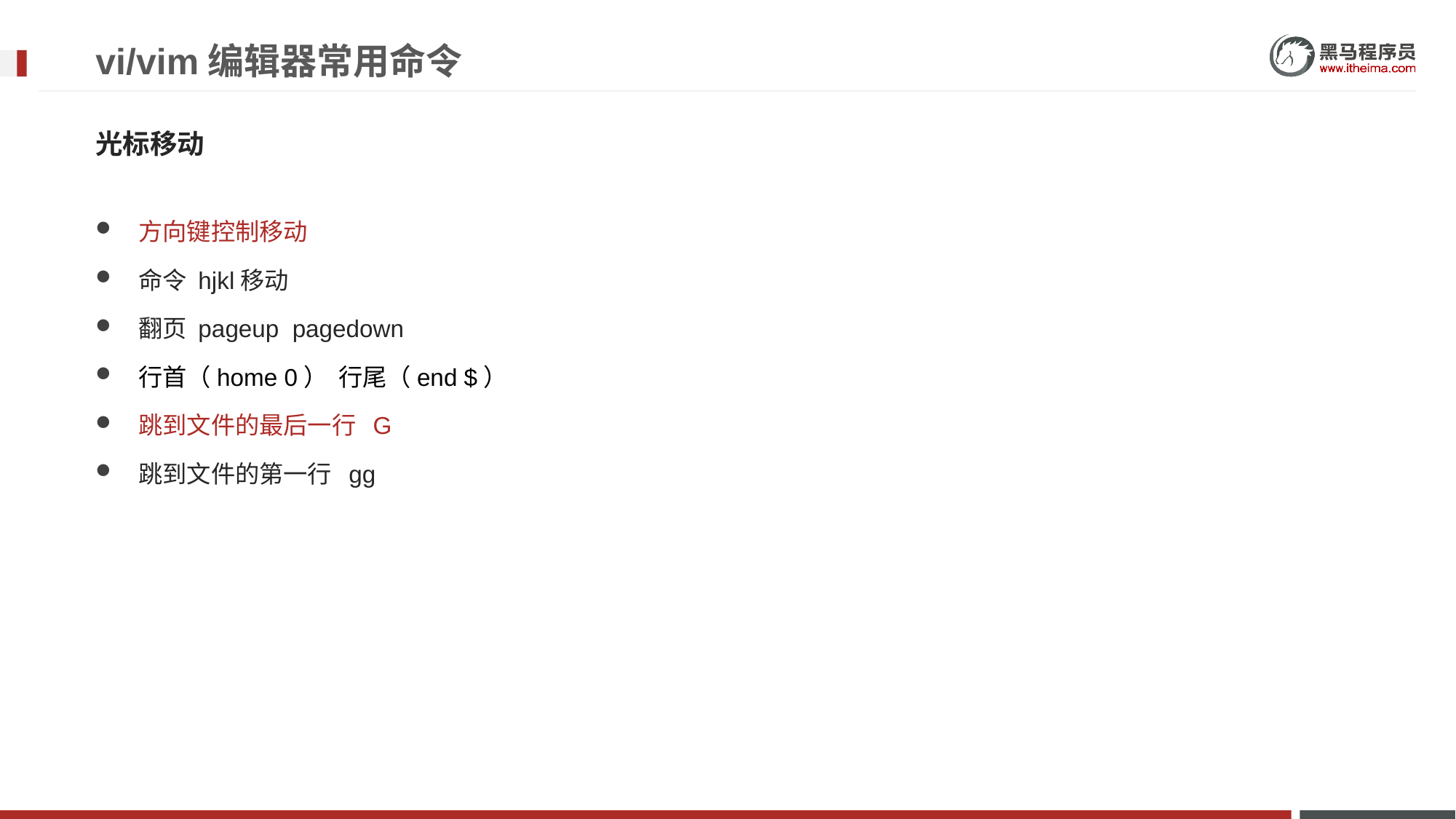

# vi/vim编辑器常用命令
光标移动
方向键控制移动
命令 hjkl移动
翻页 pageup  pagedown
行首（home 0）  行尾（end $）
跳到文件的最后一行  G
跳到文件的第一行  gg